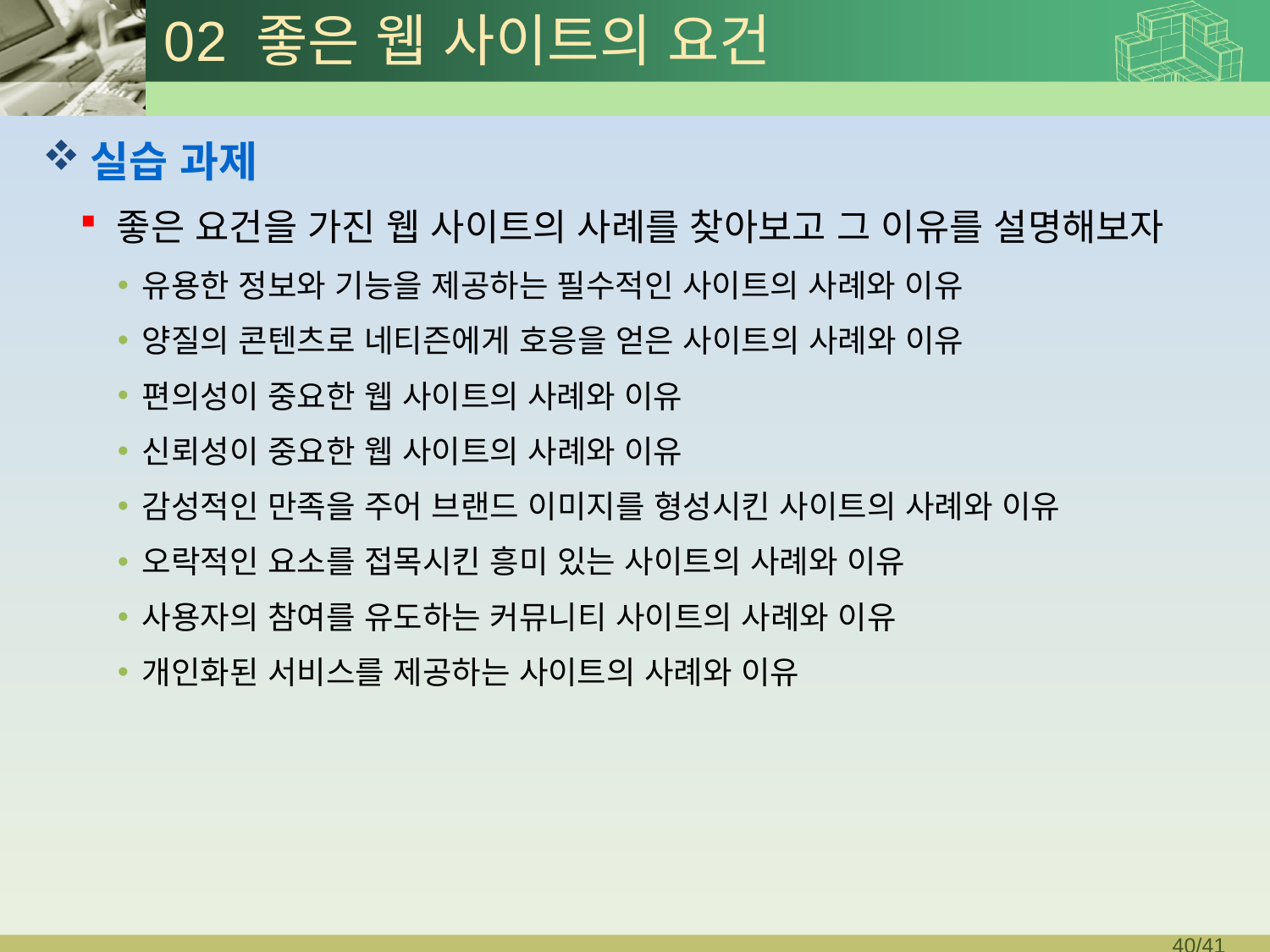

# 02 좋은 웹 사이트의 요건
실습 과제
좋은 요건을 가진 웹 사이트의 사례를 찾아보고 그 이유를 설명해보자
유용한 정보와 기능을 제공하는 필수적인 사이트의 사례와 이유
양질의 콘텐츠로 네티즌에게 호응을 얻은 사이트의 사례와 이유
편의성이 중요한 웹 사이트의 사례와 이유
신뢰성이 중요한 웹 사이트의 사례와 이유
감성적인 만족을 주어 브랜드 이미지를 형성시킨 사이트의 사례와 이유
오락적인 요소를 접목시킨 흥미 있는 사이트의 사례와 이유
사용자의 참여를 유도하는 커뮤니티 사이트의 사례와 이유
개인화된 서비스를 제공하는 사이트의 사례와 이유